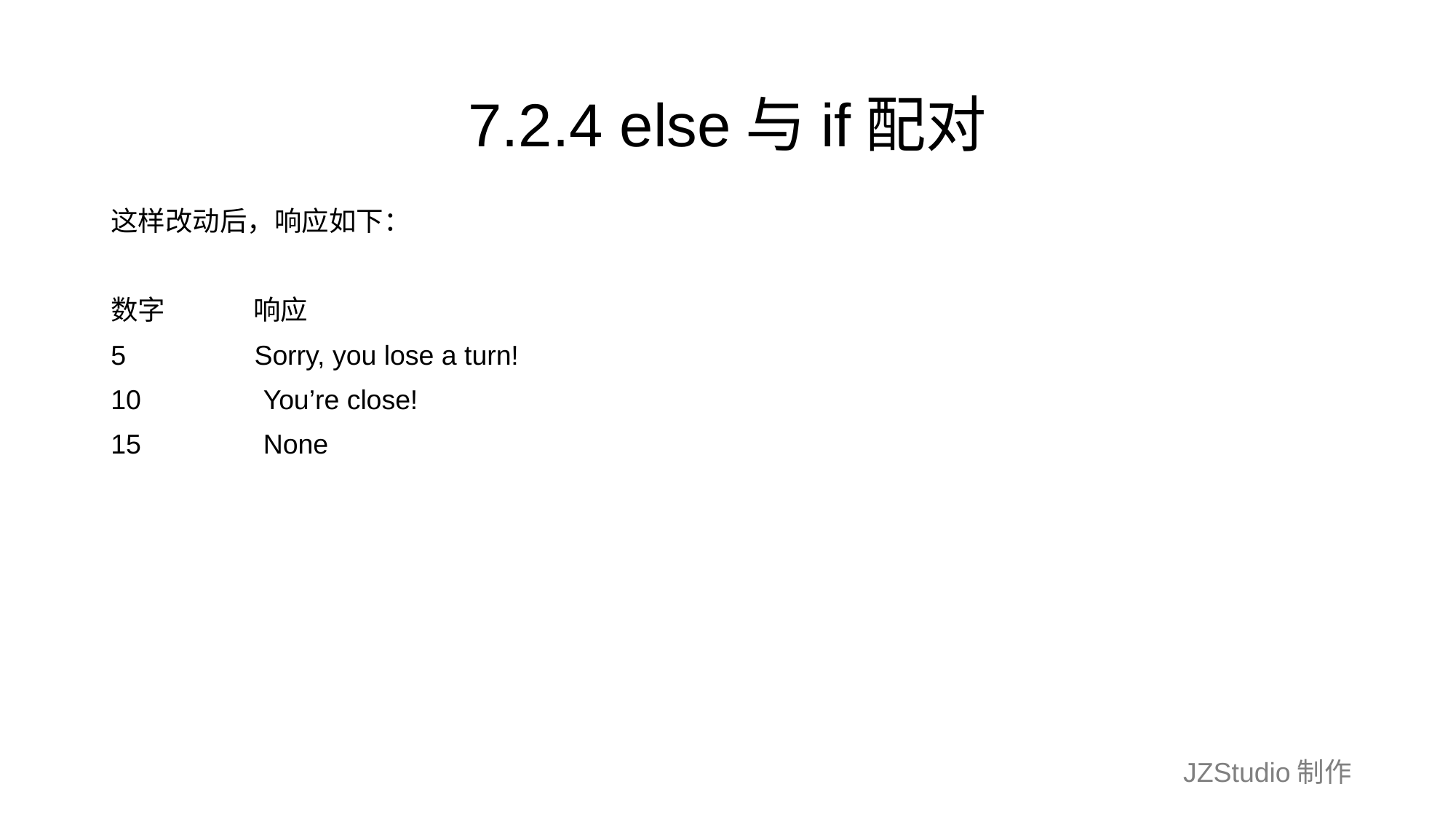

# 7.2.4 else与if配对
这样改动后，响应如下：

数字　　　 响应
5　　　　 Sorry, you lose a turn!
10　　　　You’re close!
15　　　　None